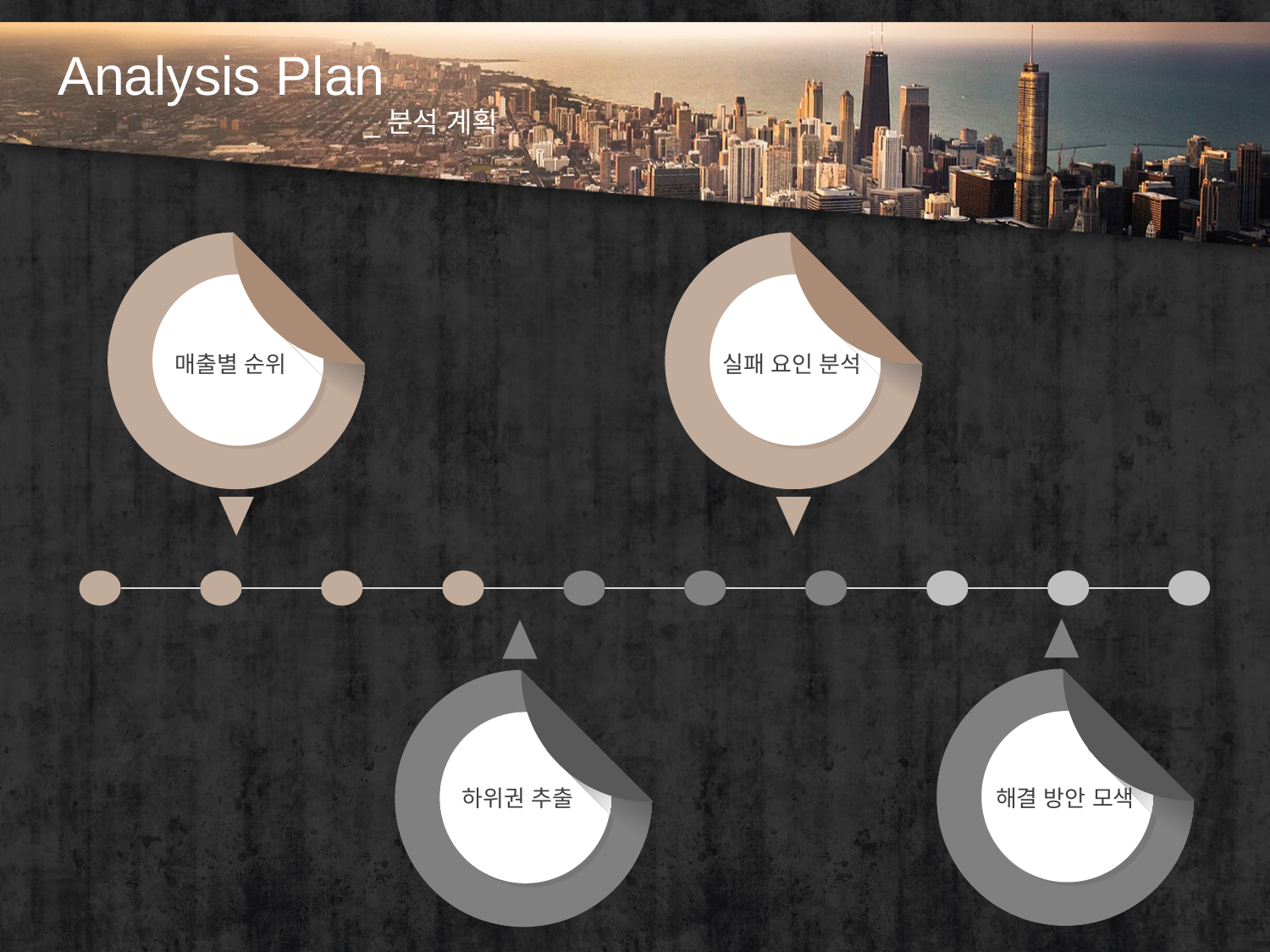

# Analysis Plan _분석 계획

매출별 순위

실패 요인 분석

해결 방안 모색
하위권 추출